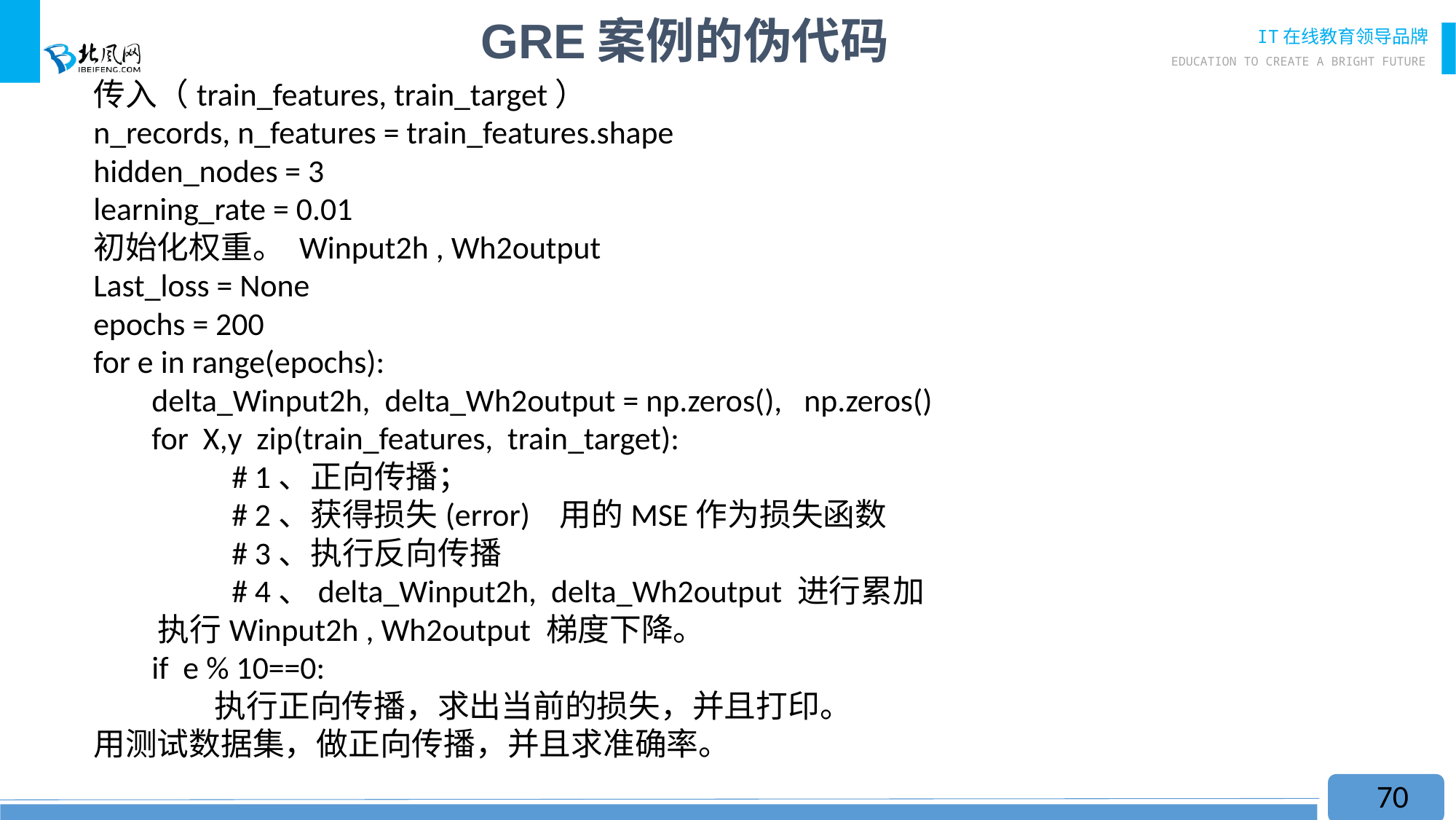

GRE案例的伪代码
传入（train_features, train_target）
n_records, n_features = train_features.shape
hidden_nodes = 3
learning_rate = 0.01
初始化权重。 Winput2h , Wh2output
Last_loss = None
epochs = 200
for e in range(epochs):
        delta_Winput2h,  delta_Wh2output = np.zeros(),   np.zeros()
        for  X,y  zip(train_features,  train_target):
                   # 1、正向传播；
                   # 2、获得损失(error)   用的MSE作为损失函数
                   # 3、执行反向传播
                   # 4、delta_Winput2h,  delta_Wh2output 进行累加
        执行Winput2h , Wh2output 梯度下降。
        if  e % 10==0:
                执行正向传播，求出当前的损失，并且打印。
用测试数据集，做正向传播，并且求准确率。